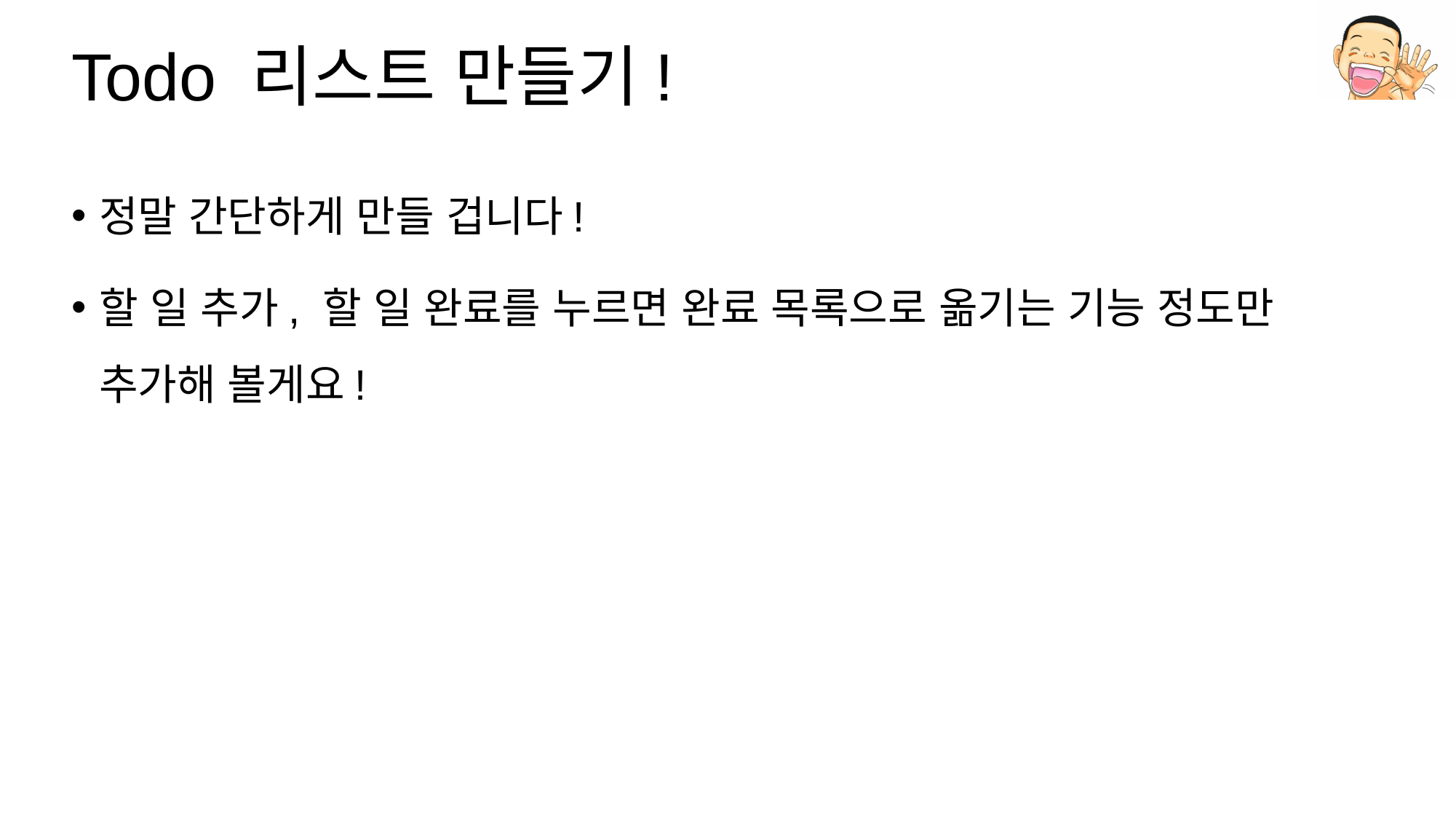

# Todo 리스트 만들기!
정말 간단하게 만들 겁니다!
할 일 추가, 할 일 완료를 누르면 완료 목록으로 옮기는 기능 정도만 추가해 볼게요!